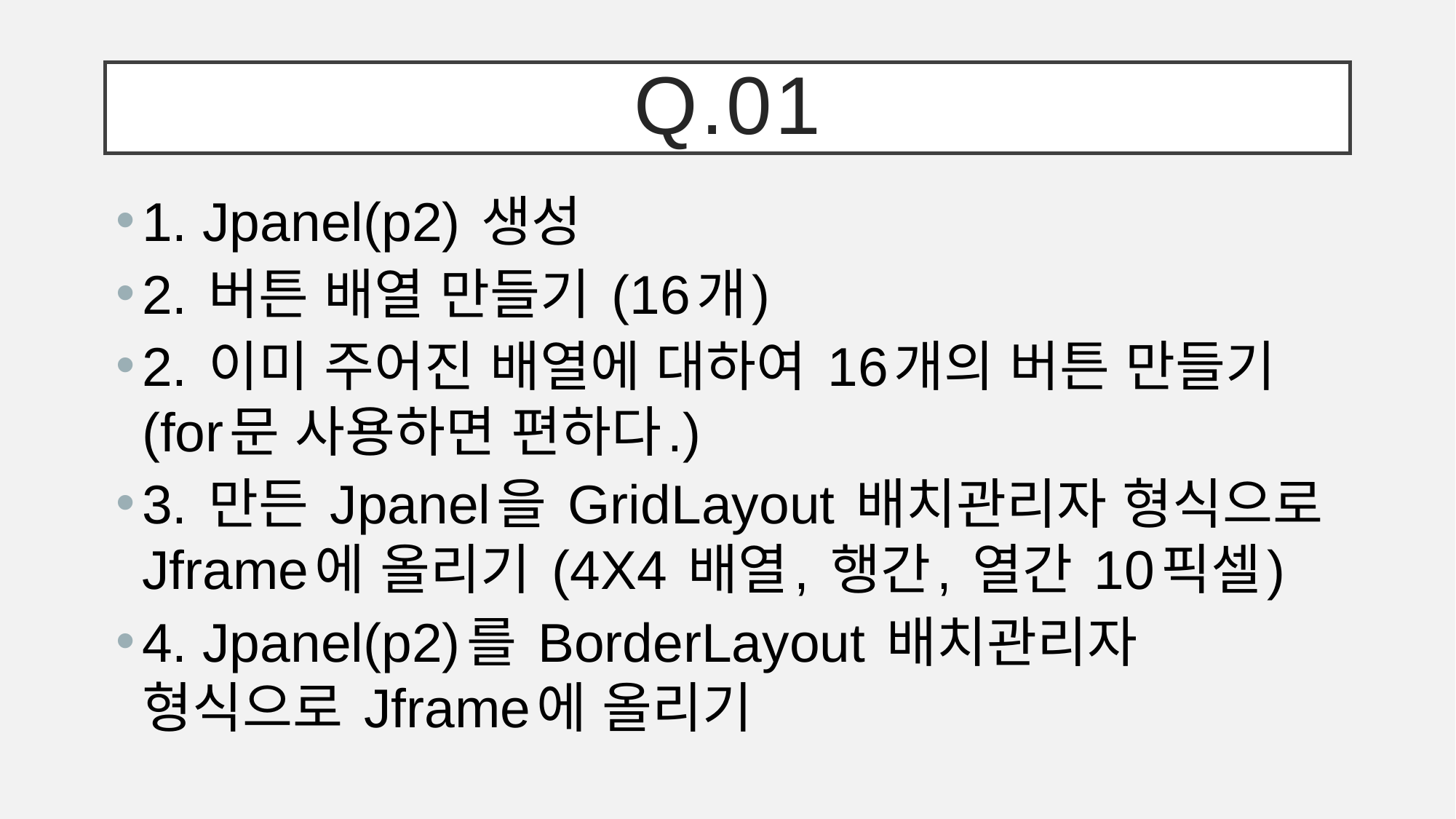

# Q.01
1. Jpanel(p2) 생성
2. 버튼 배열 만들기 (16개)
2. 이미 주어진 배열에 대하여 16개의 버튼 만들기 (for문 사용하면 편하다.)
3. 만든 Jpanel을 GridLayout 배치관리자 형식으로 Jframe에 올리기 (4X4 배열, 행간, 열간 10픽셀)
4. Jpanel(p2)를 BorderLayout 배치관리자 형식으로 Jframe에 올리기